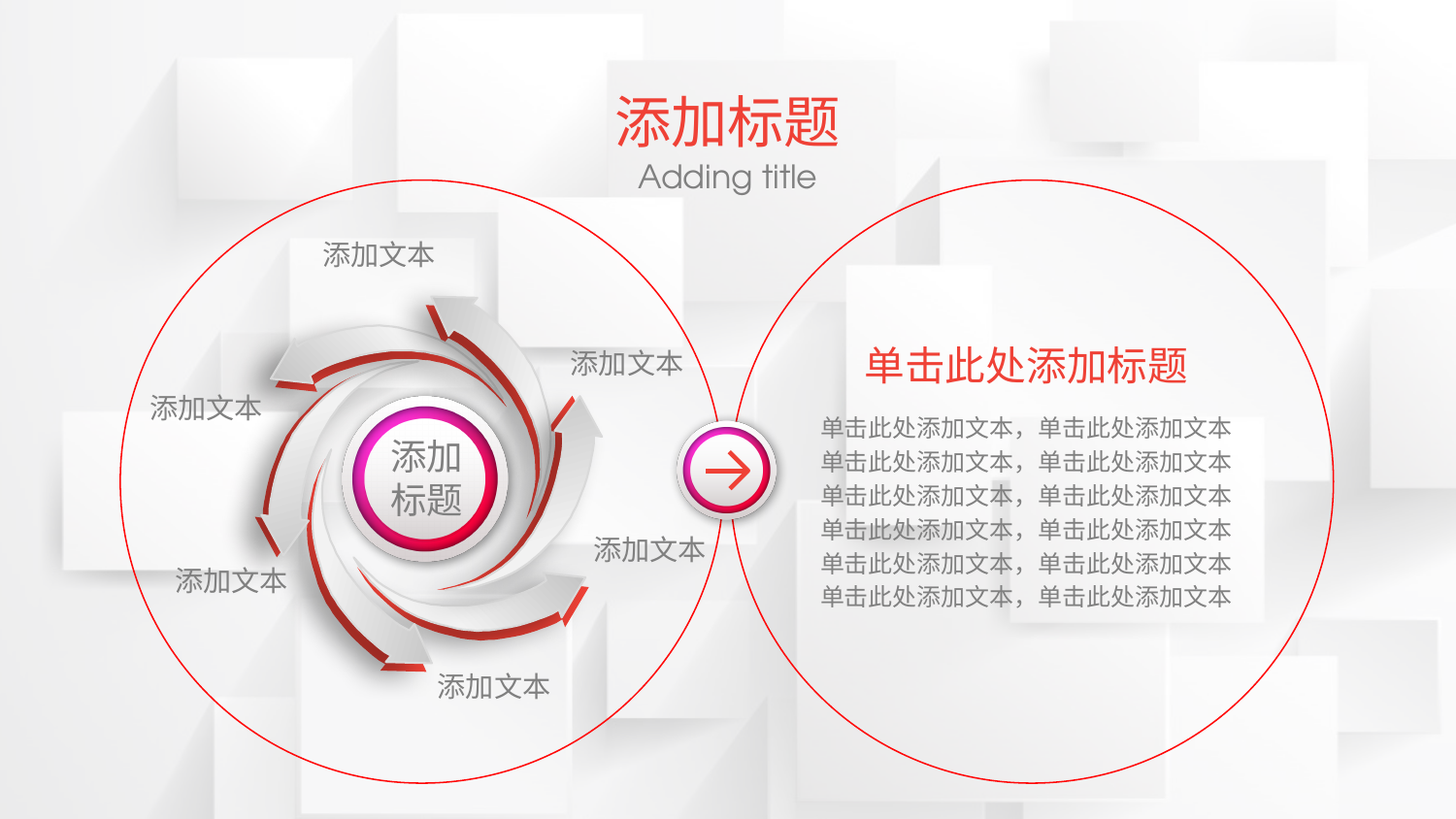

添加标题
Adding title

添加文本
单击此处添加标题
单击此处添加文本，单击此处添加文本
单击此处添加文本，单击此处添加文本
单击此处添加文本，单击此处添加文本
单击此处添加文本，单击此处添加文本
单击此处添加文本，单击此处添加文本
单击此处添加文本，单击此处添加文本

添加文本

添加文本

添加
标题

添加文本

添加文本

添加文本